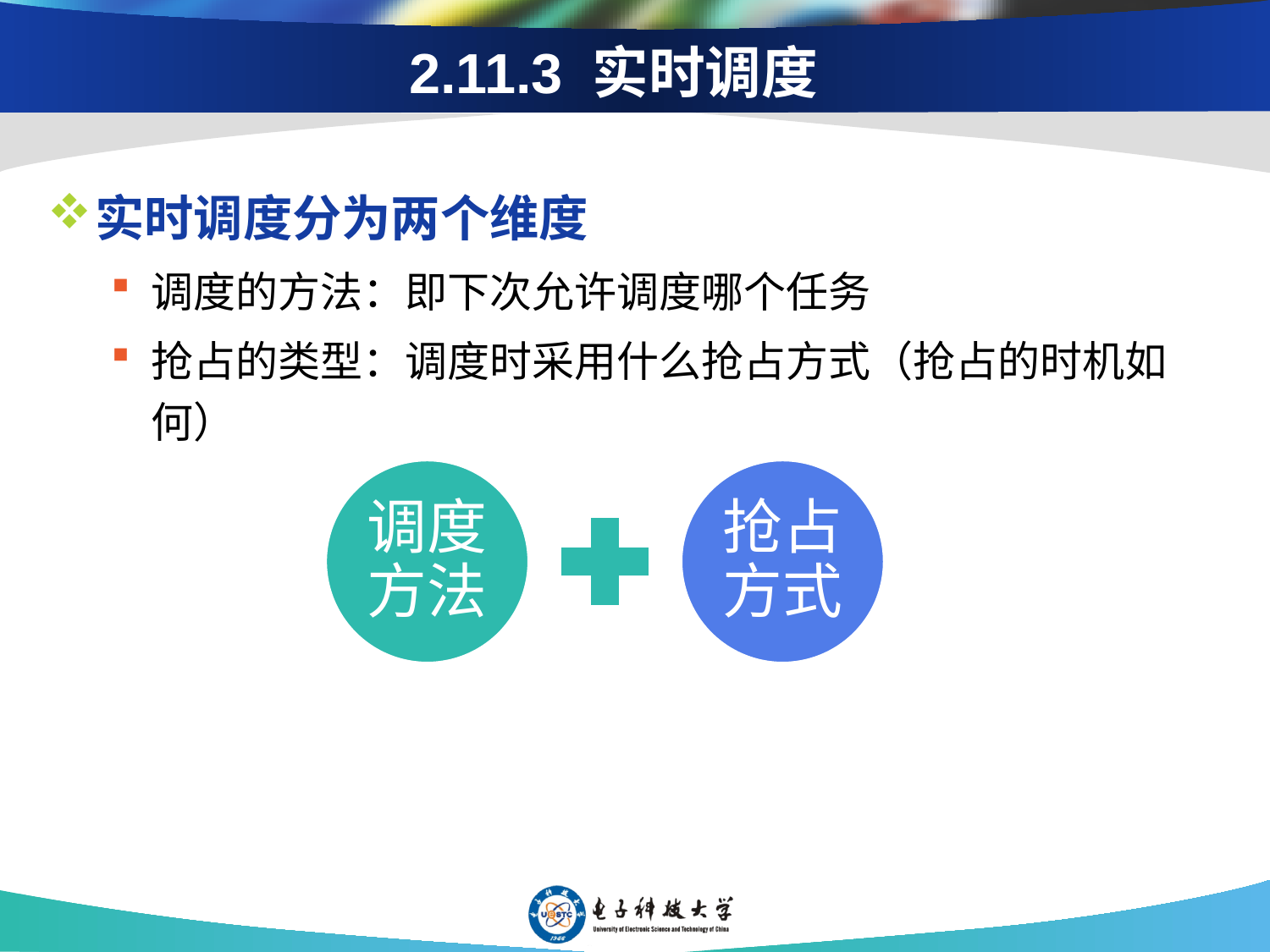

# 2.11.3 实时调度
实时调度分为两个维度
调度的方法：即下次允许调度哪个任务
抢占的类型：调度时采用什么抢占方式（抢占的时机如何）
调度方法

抢占方式